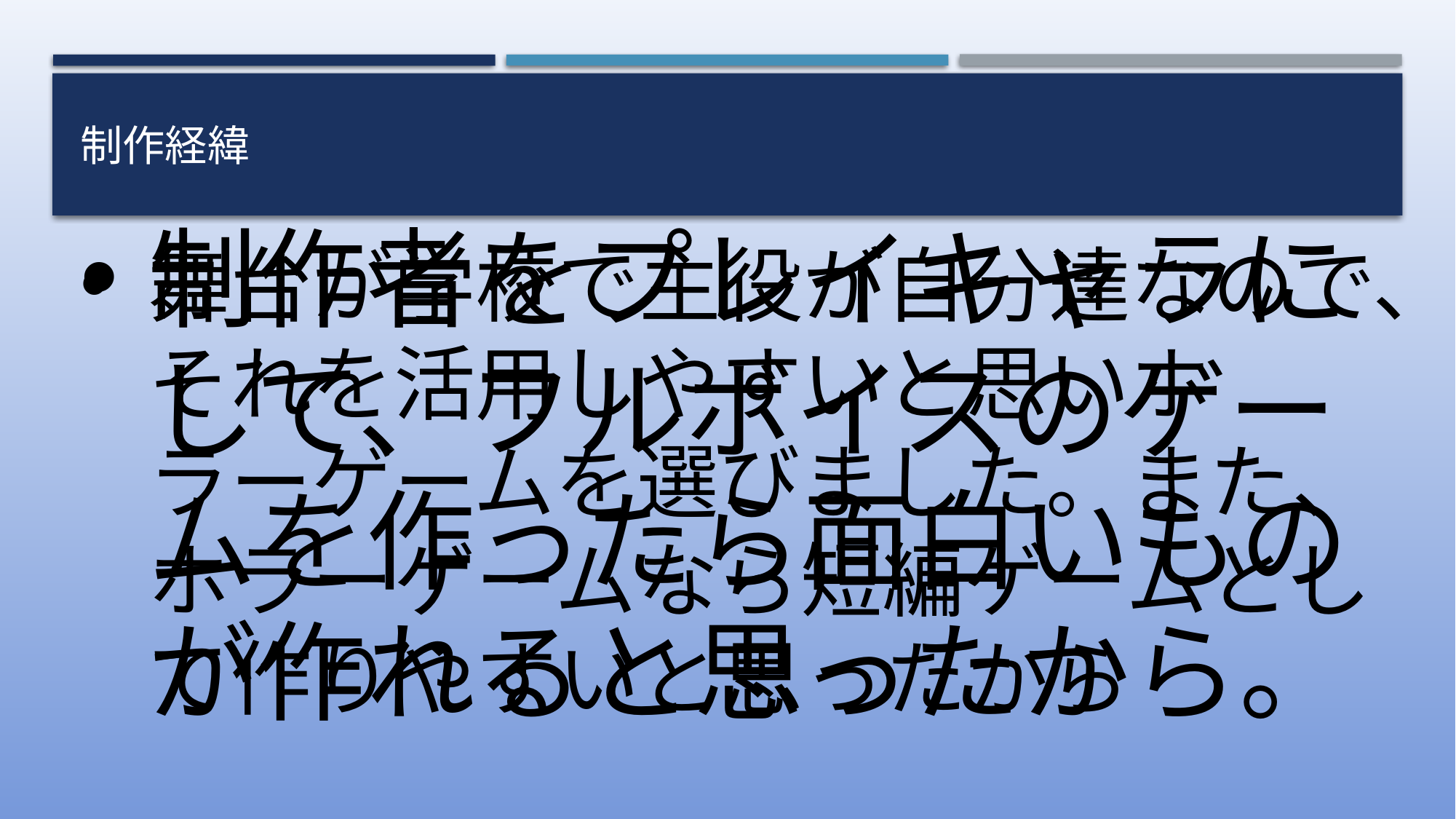

# 制作経緯
制作者をプレイキャラにして、フルボイスのゲームを作ったら面白いものが作れると思ったから。
舞台が学校で主役が自分達なので、それを活用しやすいと思いホラーゲームを選びました。また、ホラーゲームなら短編ゲームとして作りやすいと思ったから